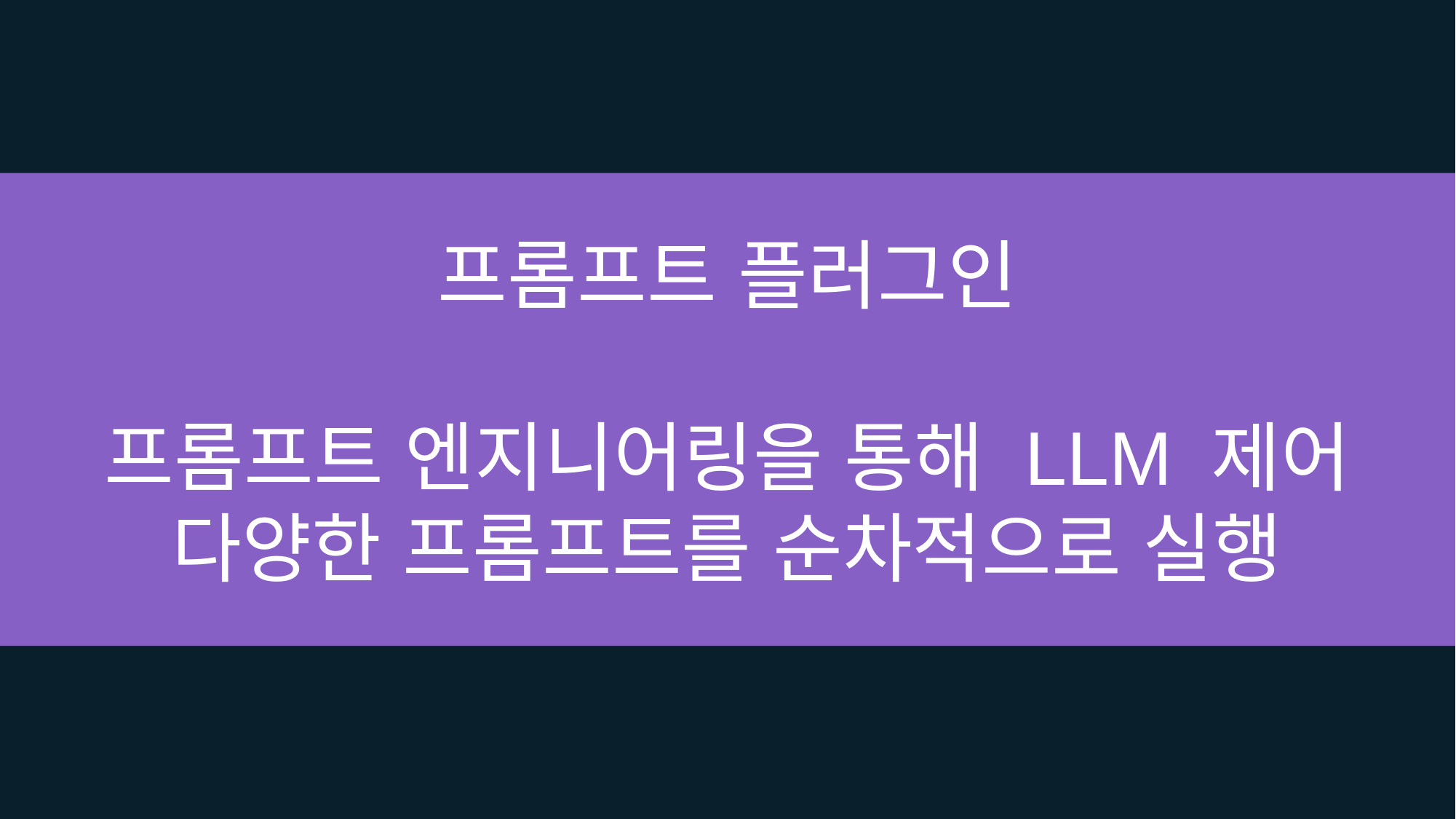

프롬프트 플러그인

프롬프트 엔지니어링을 통해 LLM 제어
다양한 프롬프트를 순차적으로 실행